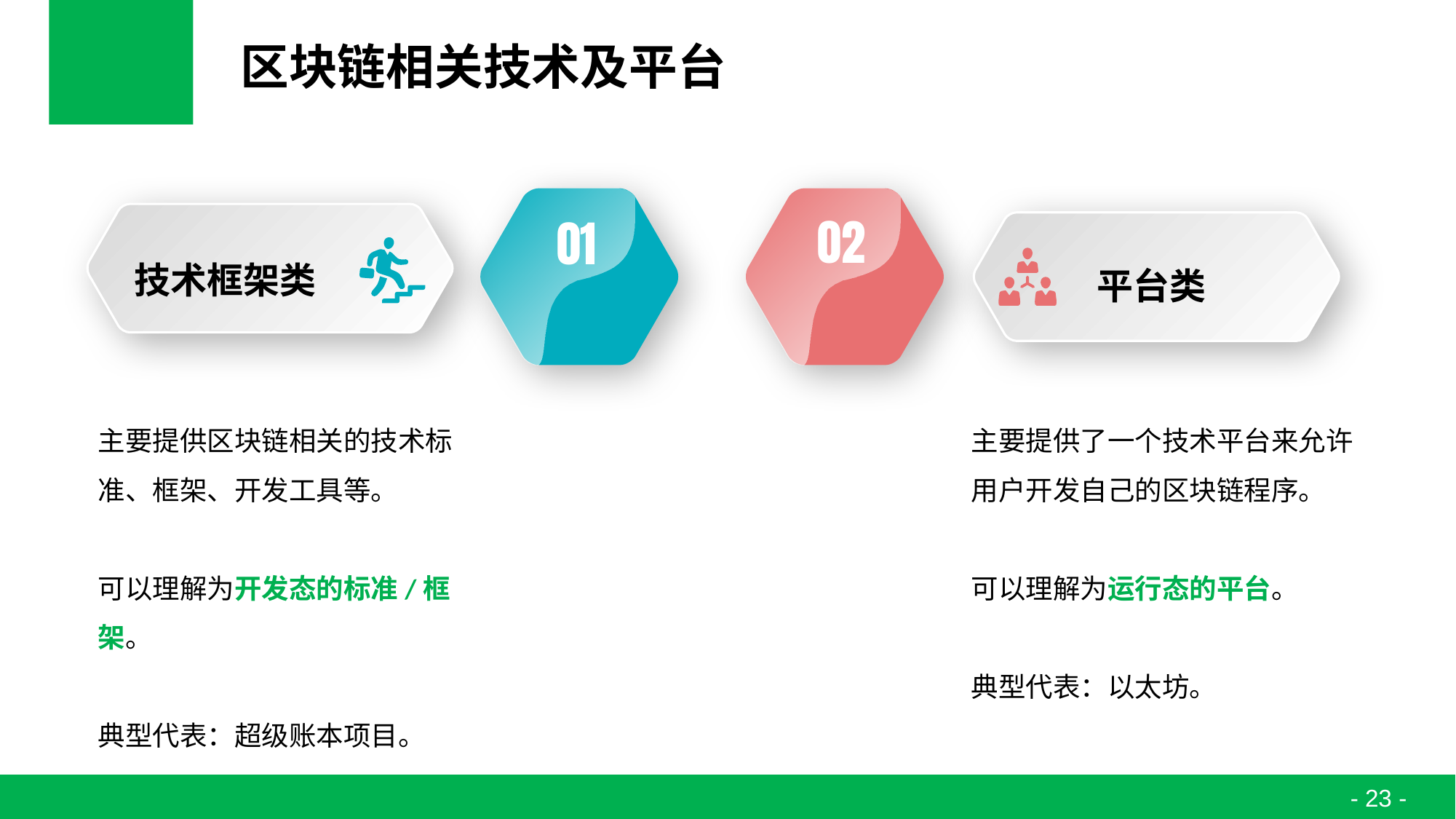

# 区块链相关技术及平台

02
01

技术框架类
平台类

主要提供了一个技术平台来允许用户开发自己的区块链程序。

可以理解为运行态的平台。

典型代表：以太坊。
主要提供区块链相关的技术标准、框架、开发工具等。

可以理解为开发态的标准/框架。

典型代表：超级账本项目。